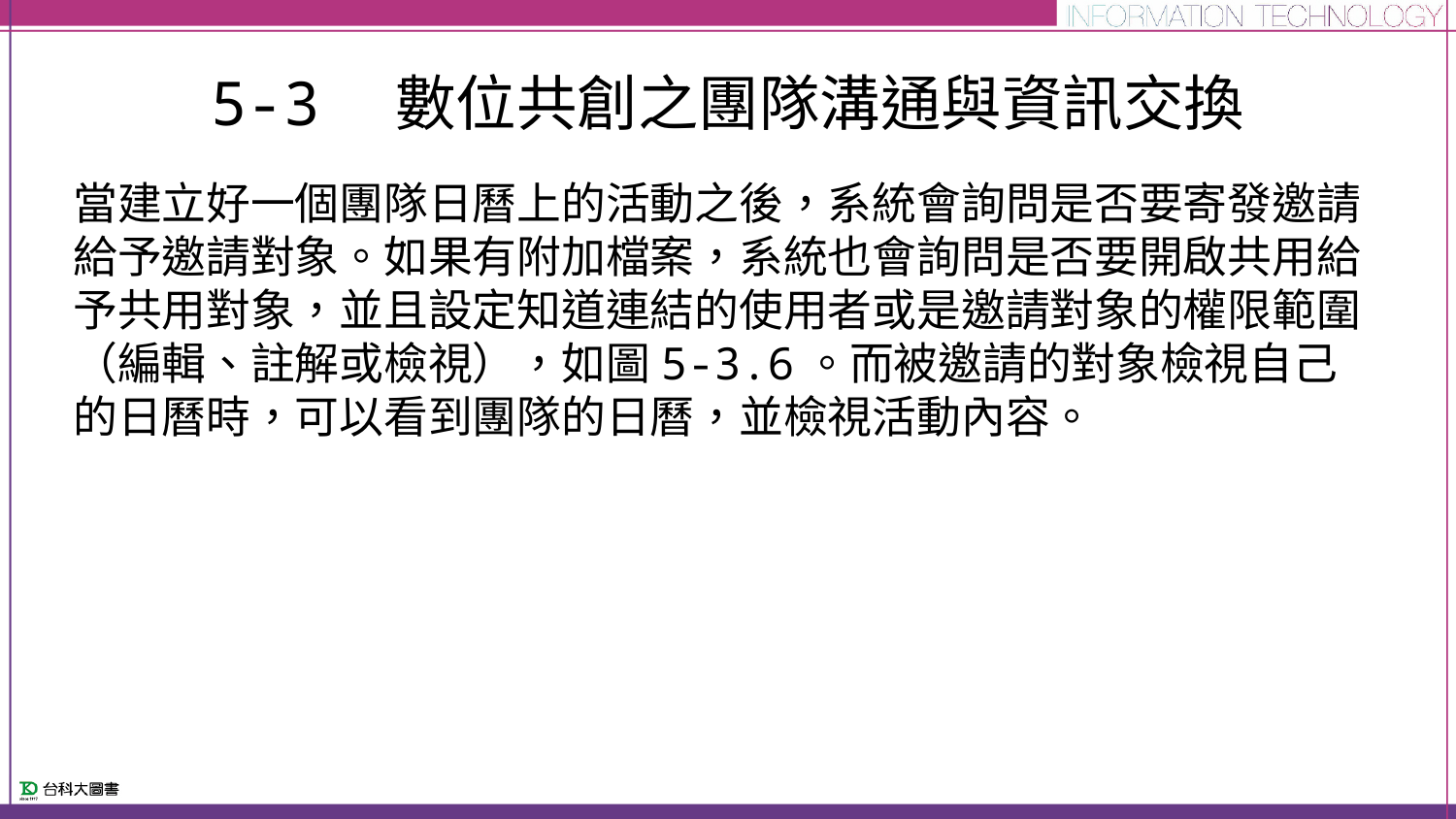

# 5-3　數位共創之團隊溝通與資訊交換
當建立好一個團隊日曆上的活動之後，系統會詢問是否要寄發邀請給予邀請對象。如果有附加檔案，系統也會詢問是否要開啟共用給予共用對象，並且設定知道連結的使用者或是邀請對象的權限範圍（編輯、註解或檢視），如圖5-3.6。而被邀請的對象檢視自己的日曆時，可以看到團隊的日曆，並檢視活動內容。